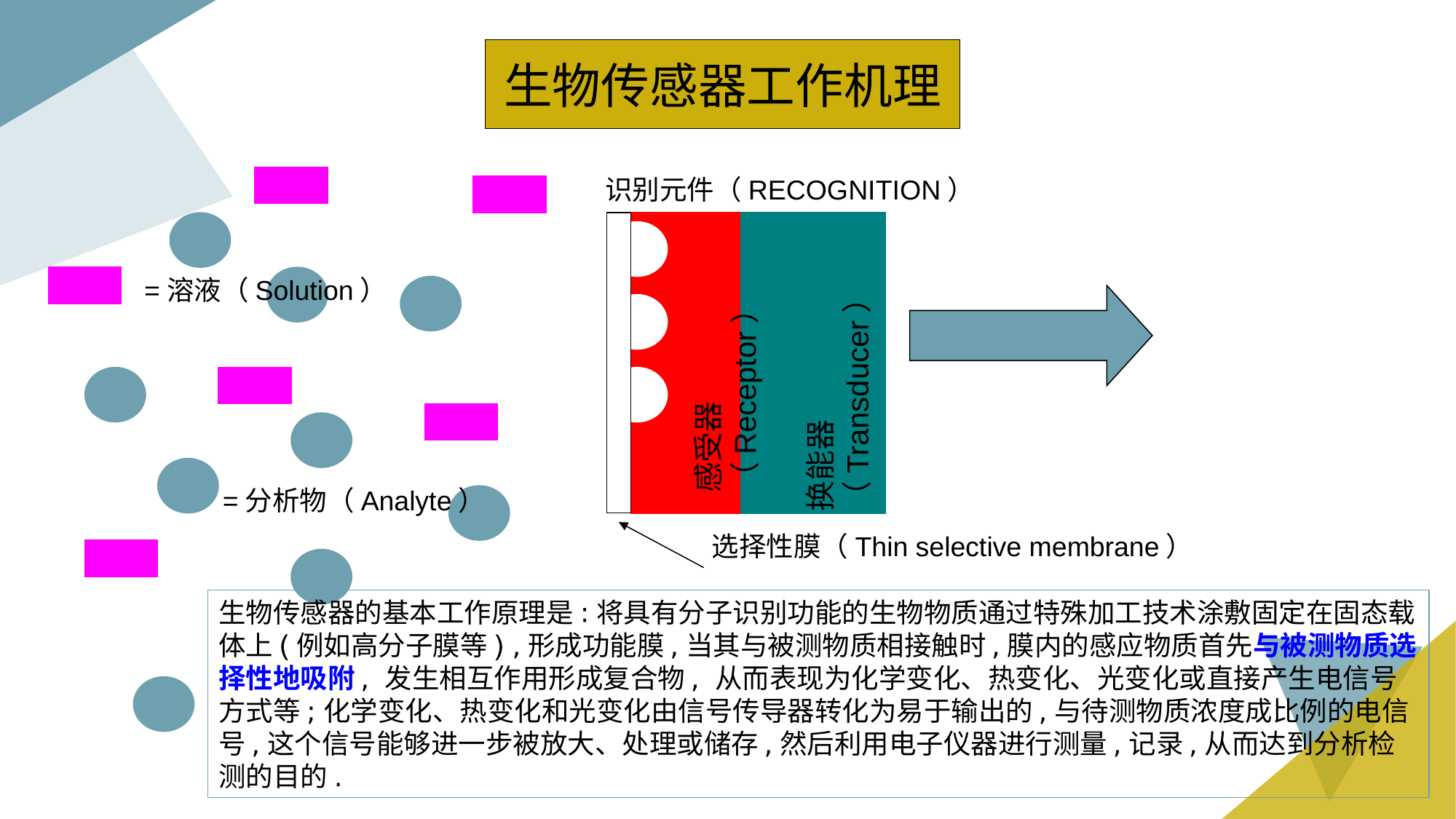

生物传感器工作机理

识别元件（RECOGNITION）

=溶液（Solution）

感受器（Receptor）

换能器（Transducer）

=分析物（Analyte）

选择性膜（Thin selective membrane）

生物传感器的基本工作原理是:将具有分子识别功能的生物物质通过特殊加工技术涂敷固定在固态载体上(例如高分子膜等) ,形成功能膜,当其与被测物质相接触时,膜内的感应物质首先与被测物质选择性地吸附, 发生相互作用形成复合物, 从而表现为化学变化、热变化、光变化或直接产生电信号方式等;化学变化、热变化和光变化由信号传导器转化为易于输出的,与待测物质浓度成比例的电信号,这个信号能够进一步被放大、处理或储存,然后利用电子仪器进行测量,记录,从而达到分析检测的目的.